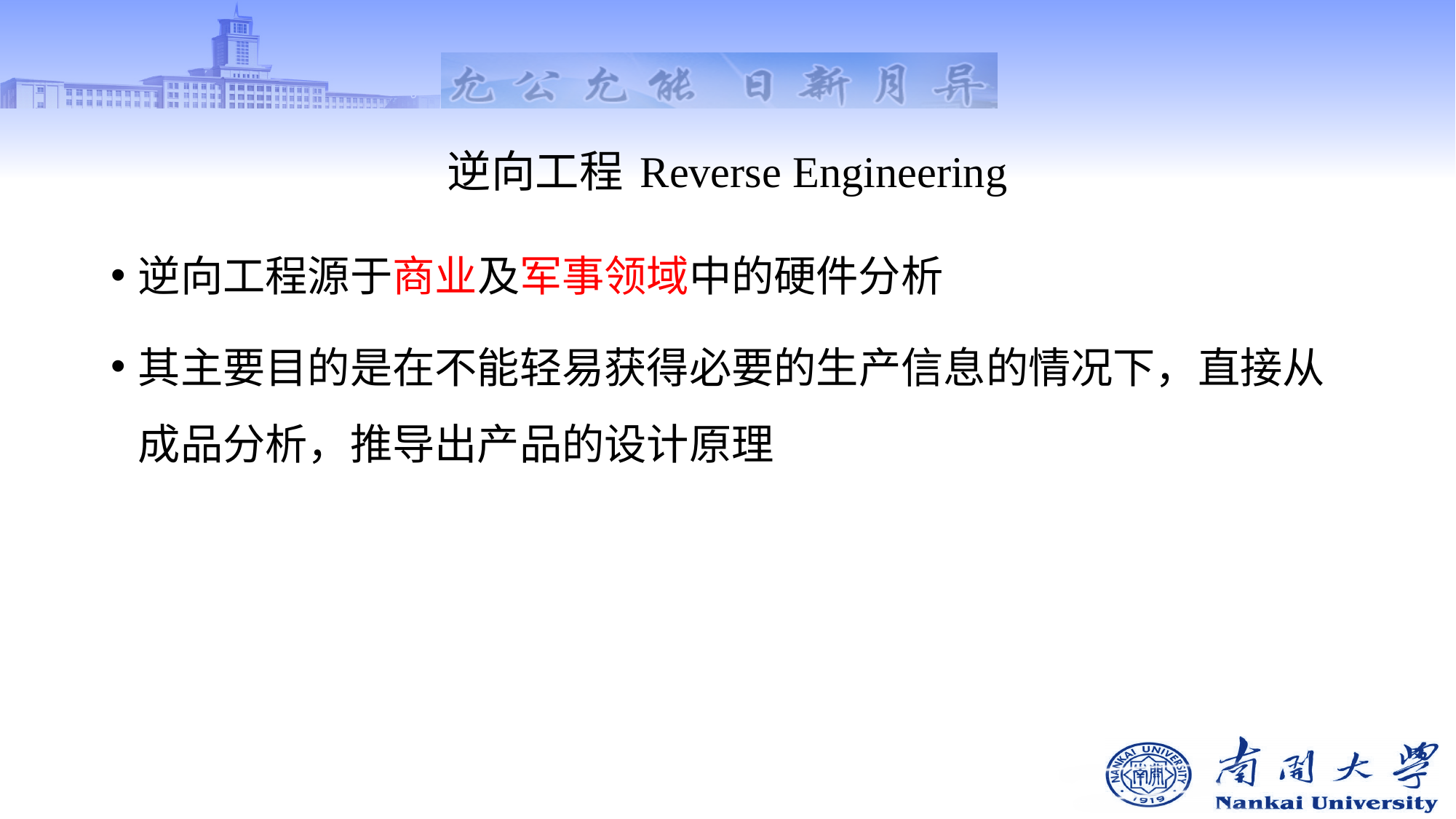

# 逆向工程 Reverse Engineering
逆向工程源于商业及军事领域中的硬件分析
其主要目的是在不能轻易获得必要的生产信息的情况下，直接从成品分析，推导出产品的设计原理